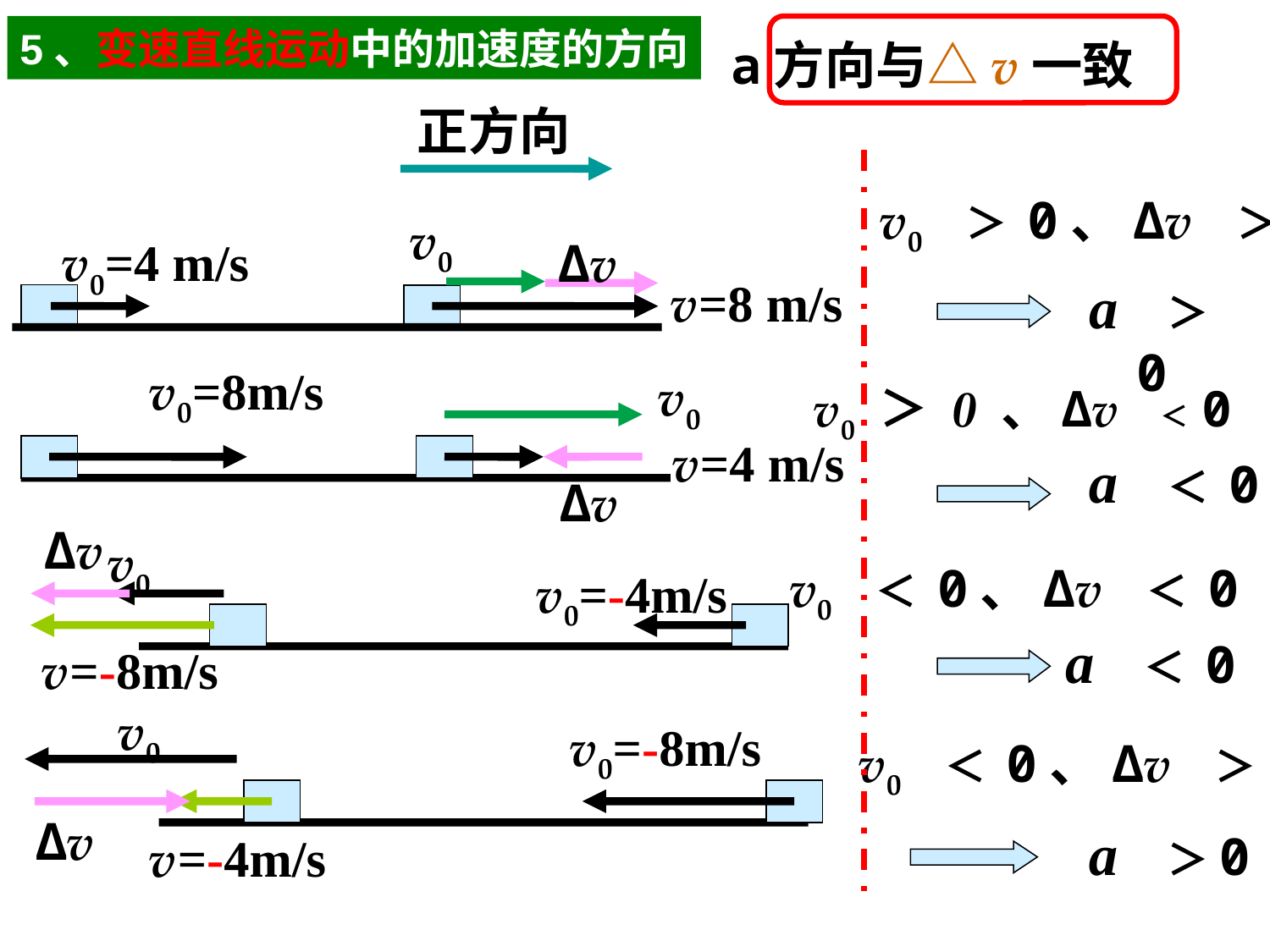

5、变速直线运动中的加速度的方向

a方向与△v一致
正方向

v0 ＞ 0、Δv ＞ 0
v0

v0=4 m/s
Δv
a ＞0
v=8 m/s

v0=8m/s
v0
v0 ＞ 0 、Δv ＜ 0

v=4 m/s

a ＜ 0

Δv

Δv
v0
v0 ＜ 0、Δv ＜ 0
v0=-4m/s

a ＜ 0

v=-8m/s

v0
v0=-8m/s
v0 ＜ 0、Δv ＞ 0

Δv

a ＞0
v=-4m/s